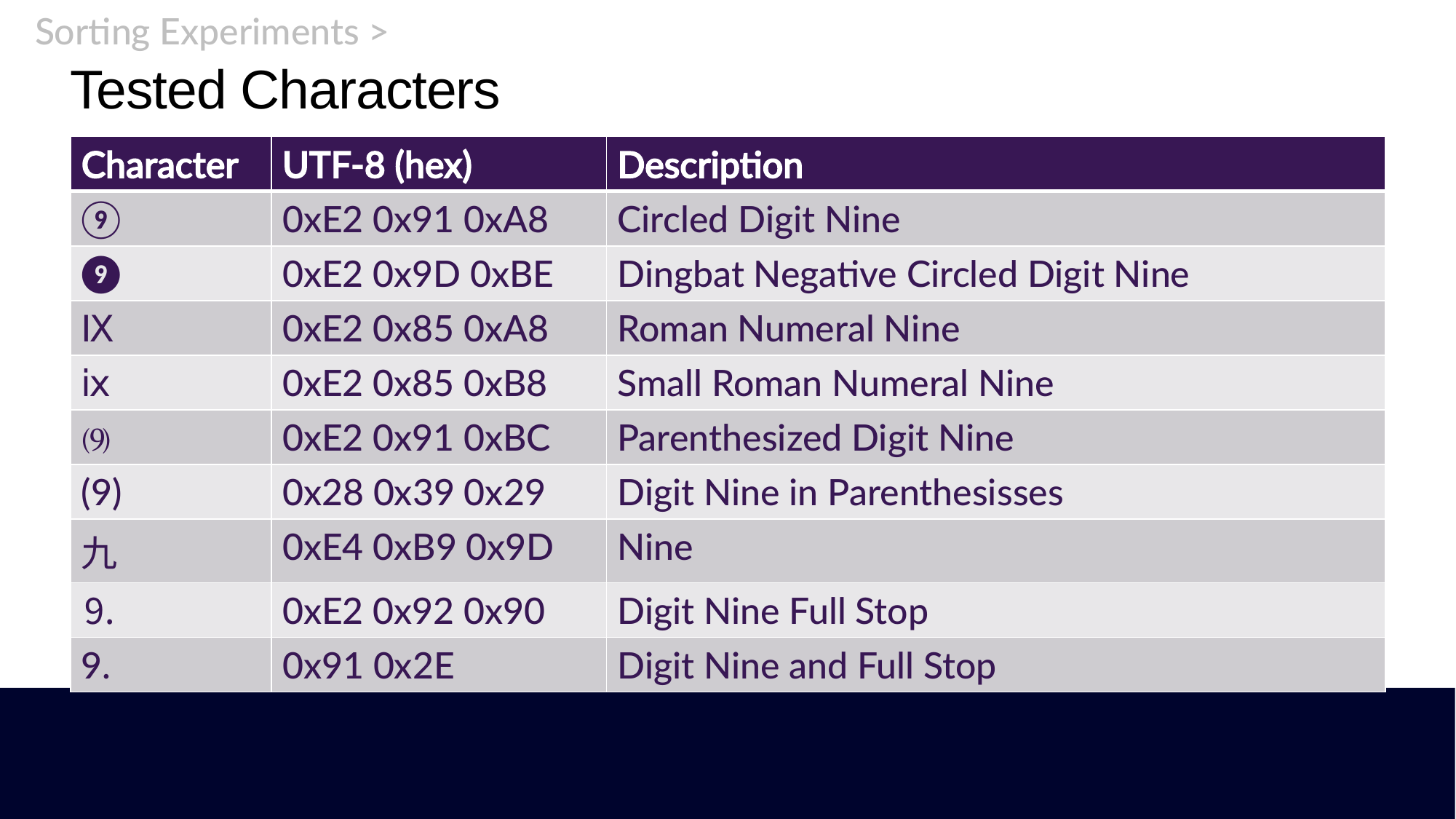

Sorting Experiments >
# Tested Characters
| Character | UTF-8 (hex) | Description |
| --- | --- | --- |
| ⑨ | 0xE2 0x91 0xA8 | Circled Digit Nine |
| ❾ | 0xE2 0x9D 0xBE | Dingbat Negative Circled Digit Nine |
| Ⅸ | 0xE2 0x85 0xA8 | Roman Numeral Nine |
| ⅸ | 0xE2 0x85 0xB8 | Small Roman Numeral Nine |
| ⑼ | 0xE2 0x91 0xBC | Parenthesized Digit Nine |
| (9) | 0x28 0x39 0x29 | Digit Nine in Parenthesisses |
| 九 | 0xE4 0xB9 0x9D | Nine |
| ⒐ | 0xE2 0x92 0x90 | Digit Nine Full Stop |
| 9. | 0x91 0x2E | Digit Nine and Full Stop |